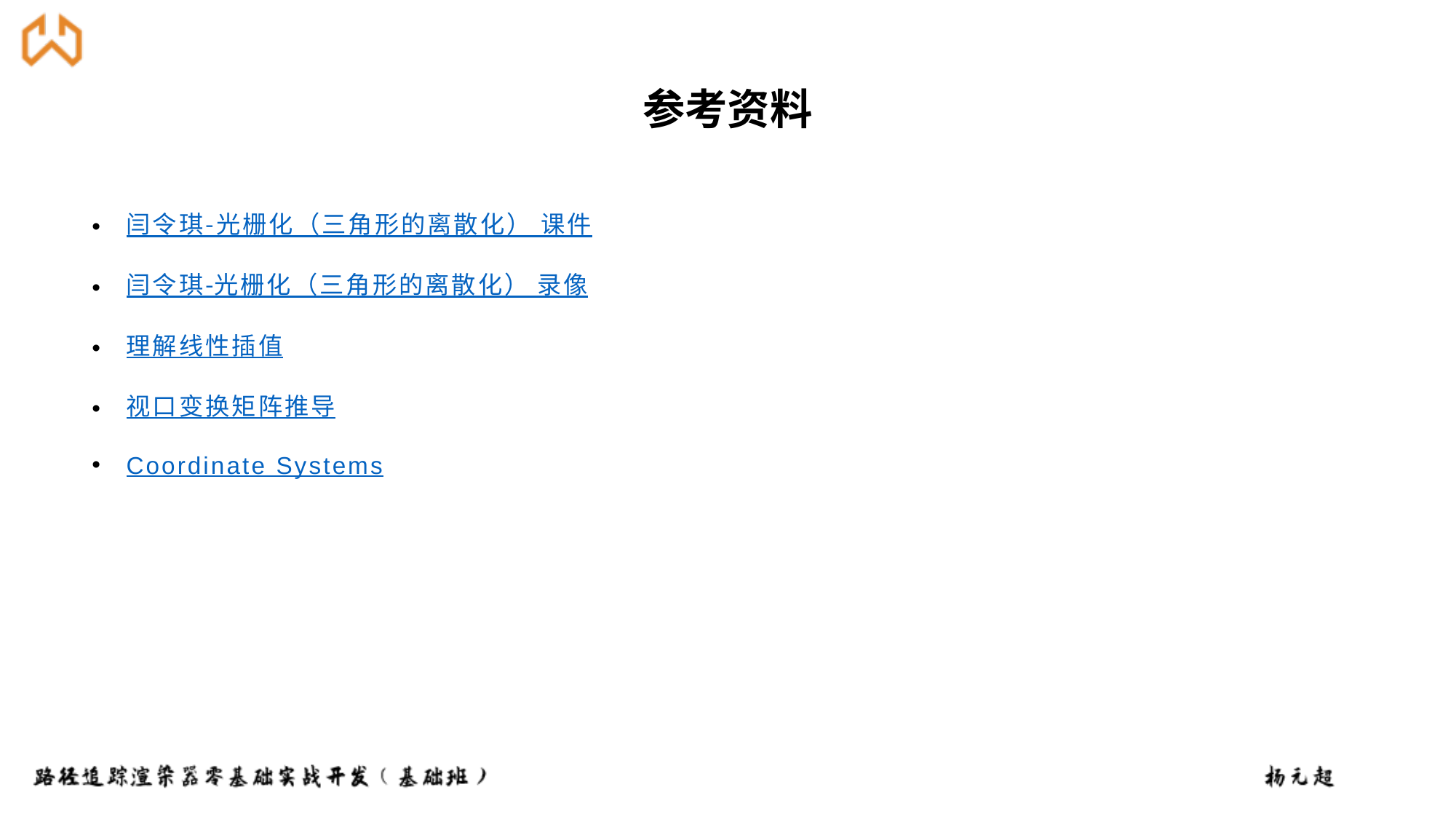

闫令琪-光栅化（三角形的离散化） 课件
闫令琪-光栅化（三角形的离散化） 录像
理解线性插值
视口变换矩阵推导
Coordinate Systems